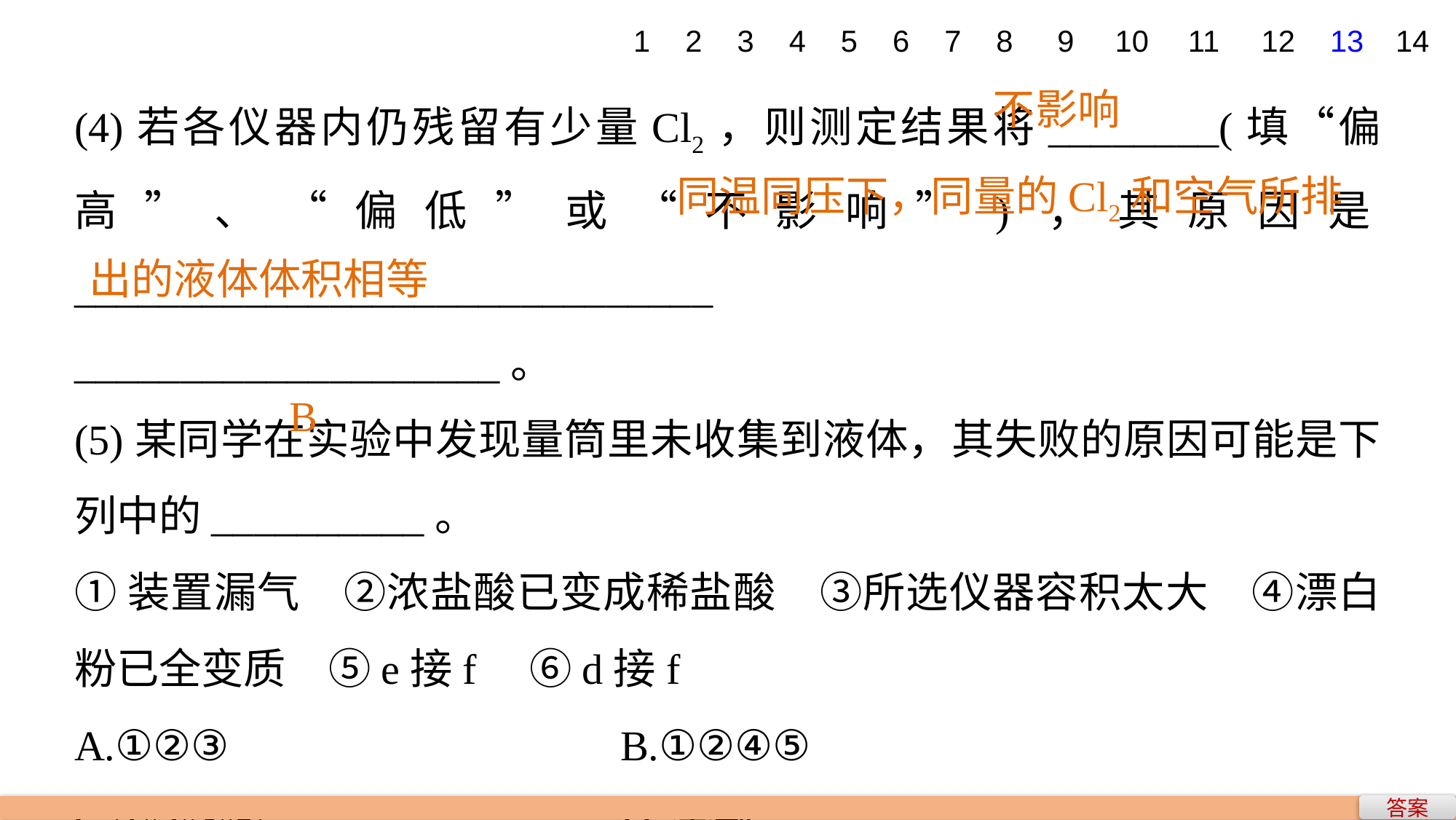

1
2
3
4
5
6
7
8
9
10
11
12
13
14
(4)若各仪器内仍残留有少量Cl2，则测定结果将________(填“偏高”、“偏低”或“不影响”)，其原因是______________________________
____________________。
(5)某同学在实验中发现量筒里未收集到液体，其失败的原因可能是下列中的__________。
①装置漏气　②浓盐酸已变成稀盐酸　③所选仪器容积太大　④漂白粉已全变质　⑤e接f　⑥d接f
A.①②③  				B.①②④⑤
C.①②③⑥  				D.全部
不影响
                                                             同温同压下，同量的Cl2和空气所排出的液体体积相等
B
答案